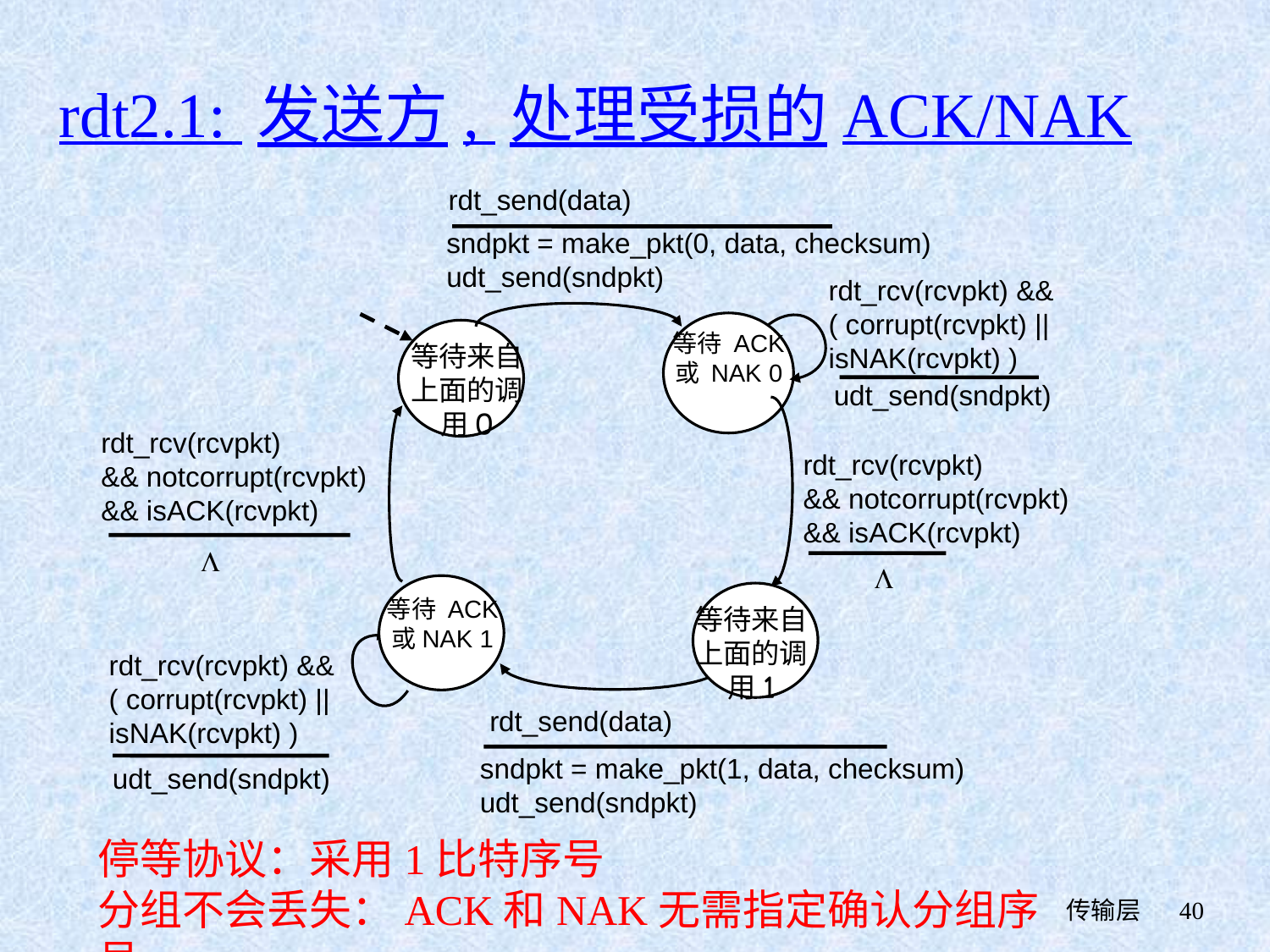

# rdt2.1: 发送方, 处理受损的ACK/NAK
rdt_send(data)
sndpkt = make_pkt(0, data, checksum)
udt_send(sndpkt)

rdt_rcv(rcvpkt) &&
( corrupt(rcvpkt) ||
isNAK(rcvpkt) )

等待 ACK 或 NAK 0

等待来自上面的调用0
udt_send(sndpkt)

rdt_rcv(rcvpkt)
&& notcorrupt(rcvpkt)
&& isACK(rcvpkt)
rdt_rcv(rcvpkt)
&& notcorrupt(rcvpkt)
&& isACK(rcvpkt)

Λ

Λ

等待 ACK 或NAK 1

等待来自上面的调用1

rdt_rcv(rcvpkt) &&
( corrupt(rcvpkt) ||
isNAK(rcvpkt) )

rdt_send(data)
sndpkt = make_pkt(1, data, checksum)
udt_send(sndpkt)

udt_send(sndpkt)

停等协议：采用1比特序号
分组不会丢失：ACK和NAK无需指定确认分组序号
 传输层
40